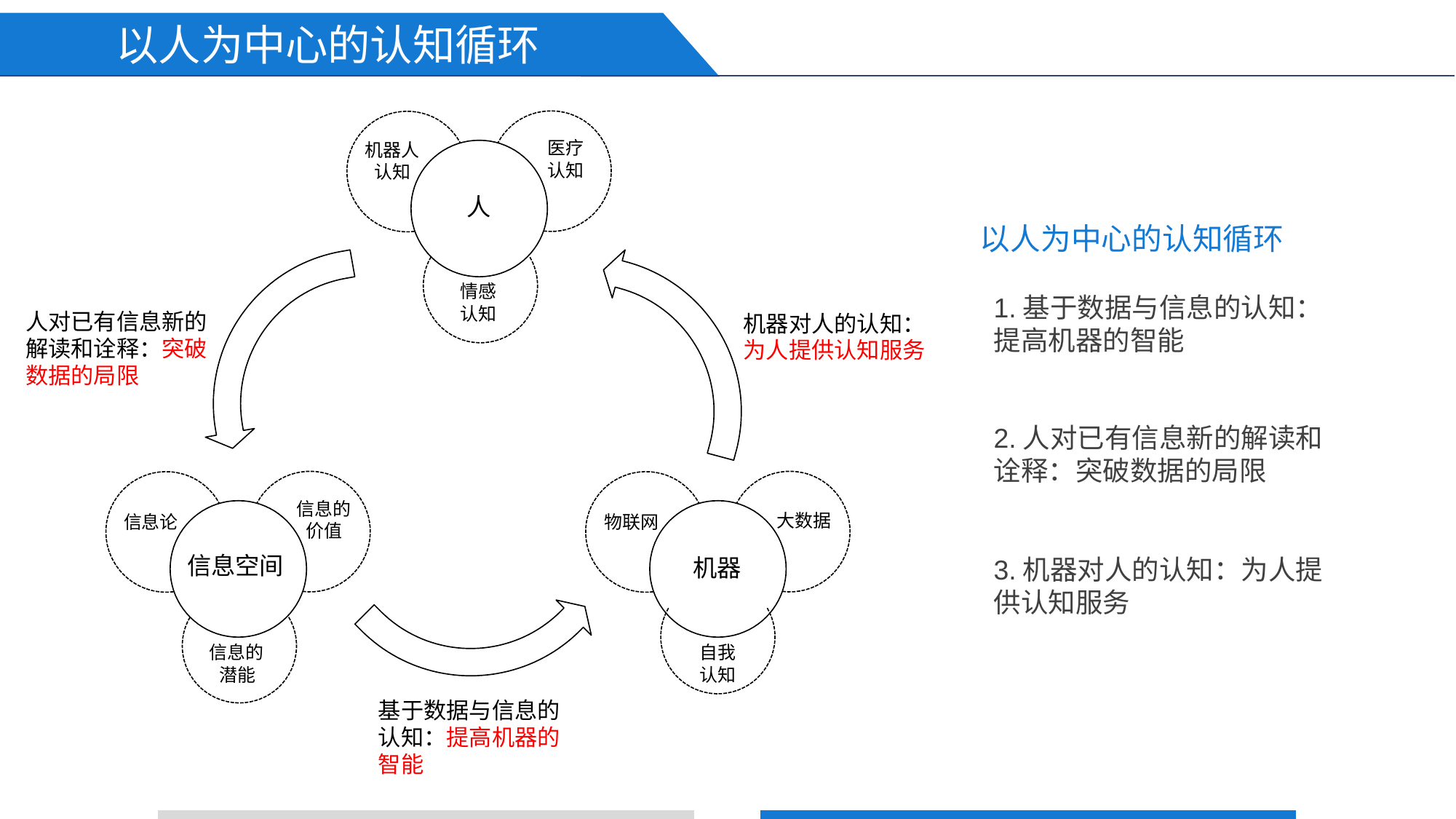

# 以人为中心的认知循环

医疗 认知
机器人 认知

人

以人为中心的认知循环

情感 认知
1.基于数据与信息的认知：提高机器的智能
人对已有信息新的 解读和诠释：突破 数据的局限
机器对人的认知： 为人提供认知服务
2.人对已有信息新的解读和诠释：突破数据的局限

信息的 价值

大数据
信息论
物联网

信息空间

机器
3.机器对人的认知：为人提供认知服务

信息的 潜能
自我 认知
基于数据与信息的认知：提高机器的智能